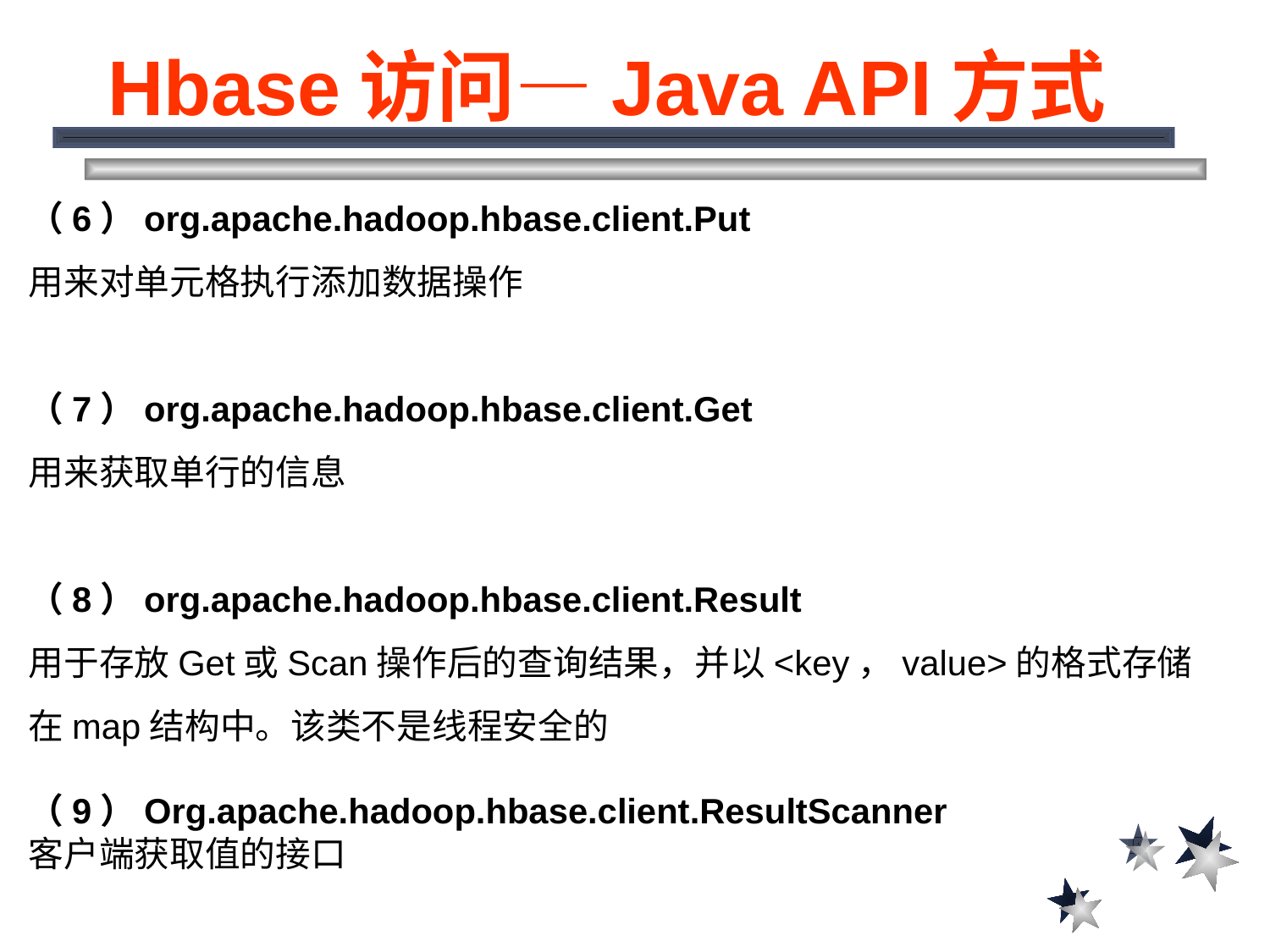

Hbase访问—Java API方式
（6）org.apache.hadoop.hbase.client.Put
用来对单元格执行添加数据操作

（7）org.apache.hadoop.hbase.client.Get
用来获取单行的信息

（8）org.apache.hadoop.hbase.client.Result
用于存放Get或Scan操作后的查询结果，并以<key，value>的格式存储在map结构中。该类不是线程安全的

（9）Org.apache.hadoop.hbase.client.ResultScanner
客户端获取值的接口